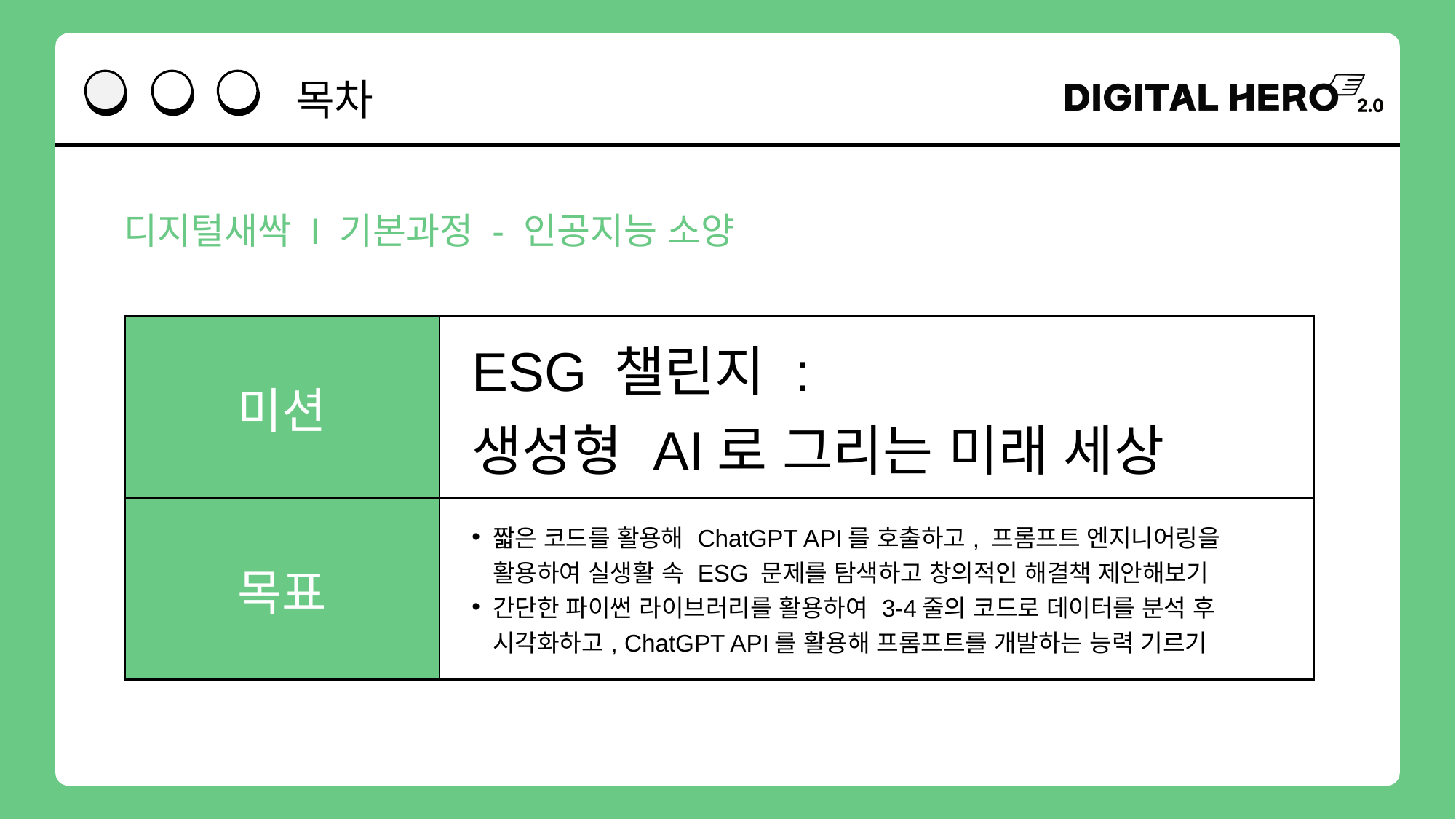

디지털새싹 I 기본과정 - 인공지능 소양
| 미션 | ESG 챌린지 : 생성형 AI로 그리는 미래 세상 |
| --- | --- |
| 목표 | 짧은 코드를 활용해 ChatGPT API를 호출하고, 프롬프트 엔지니어링을 활용하여 실생활 속 ESG 문제를 탐색하고 창의적인 해결책 제안해보기 간단한 파이썬 라이브러리를 활용하여 3-4줄의 코드로 데이터를 분석 후 시각화하고, ChatGPT API를 활용해 프롬프트를 개발하는 능력 기르기 |